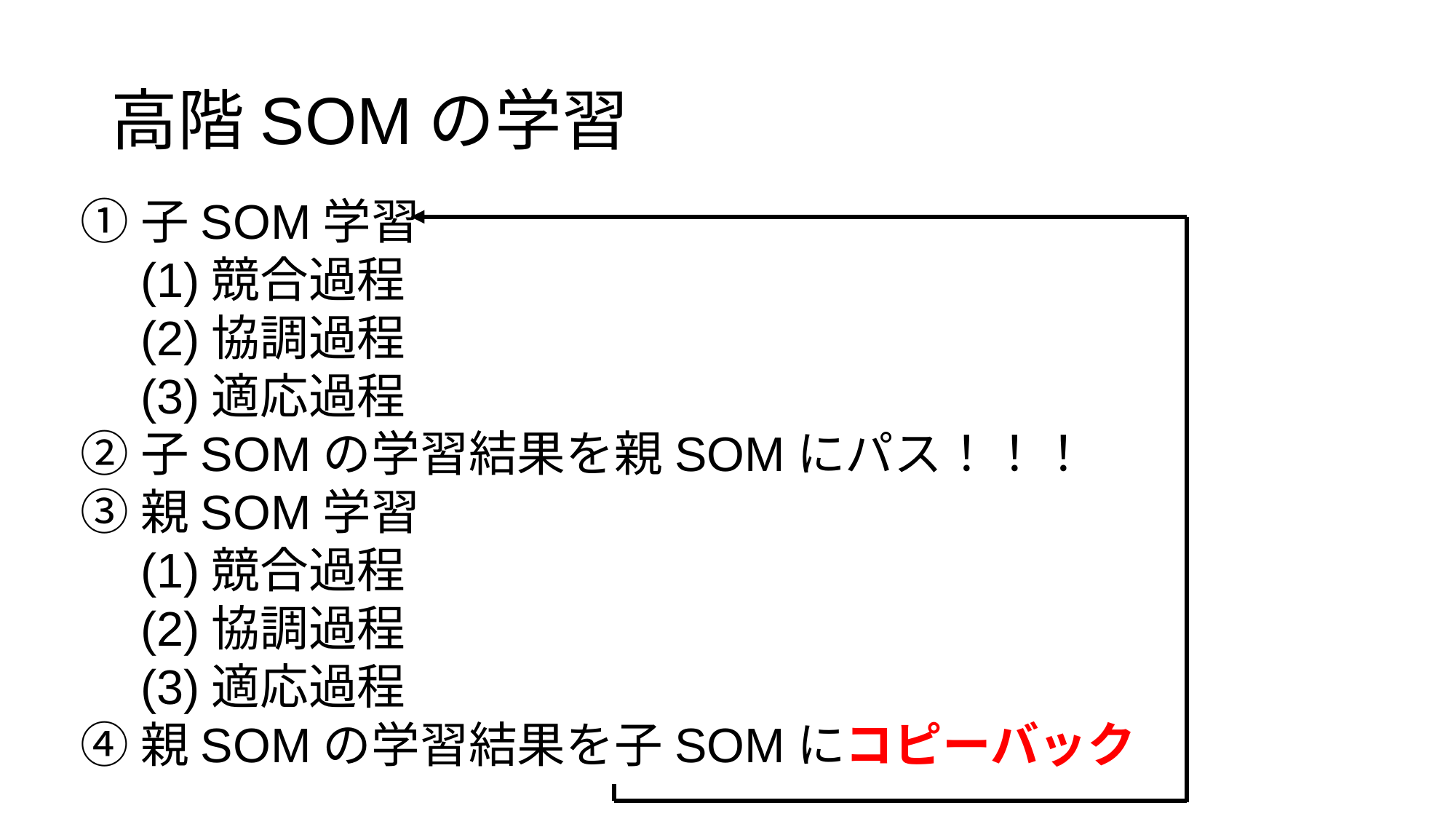

# 高階SOMの学習
①子SOM学習
　(1)競合過程
　(2)協調過程
　(3)適応過程
②子SOMの学習結果を親SOMにパス！！！
③親SOM学習
　(1)競合過程
　(2)協調過程
　(3)適応過程
④親SOMの学習結果を子SOMにコピーバック